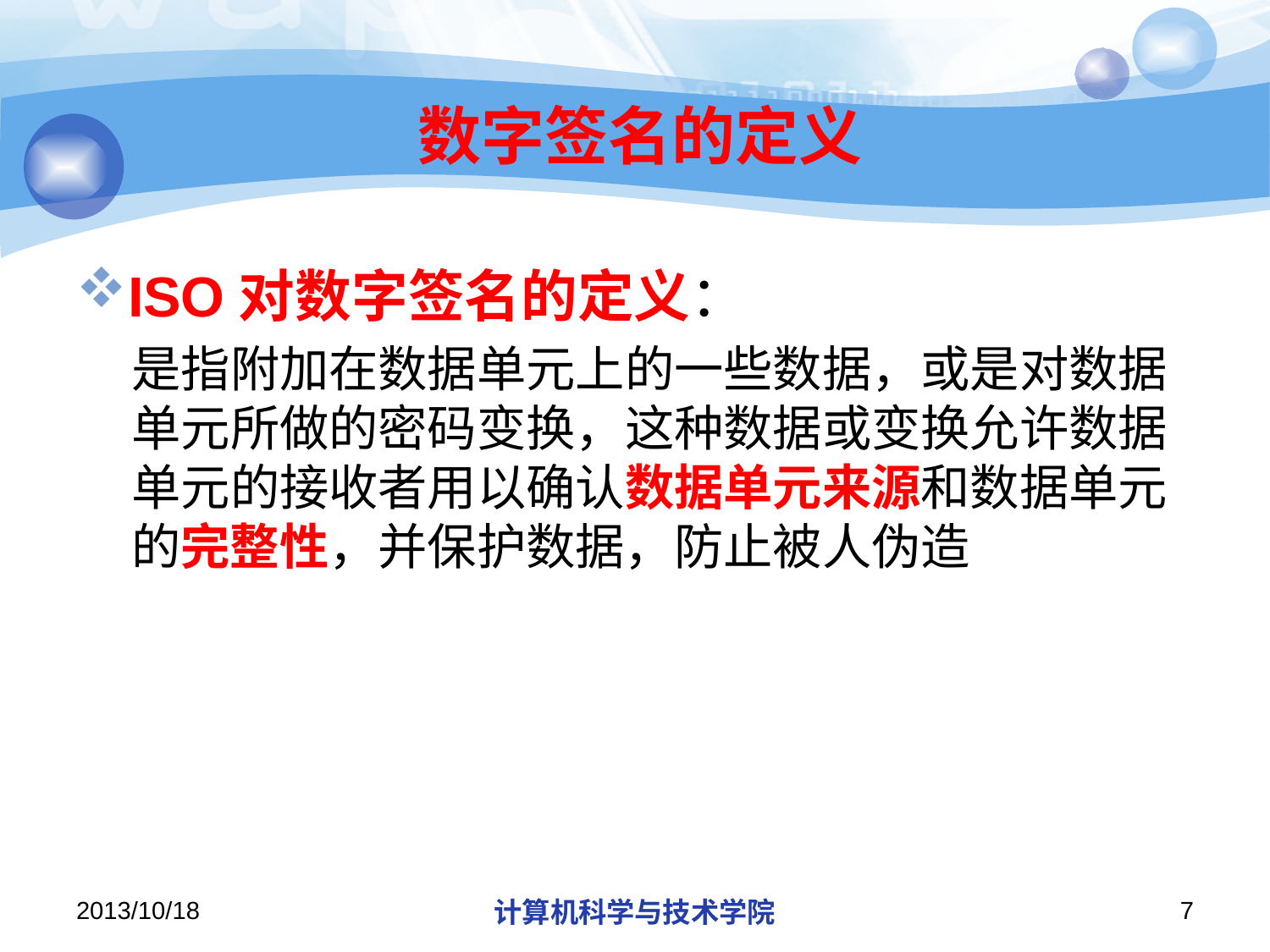

# 数字签名的定义
ISO对数字签名的定义：
是指附加在数据单元上的一些数据，或是对数据单元所做的密码变换，这种数据或变换允许数据单元的接收者用以确认数据单元来源和数据单元的完整性，并保护数据，防止被人伪造

2013/10/18
计算机科学与技术学院
7